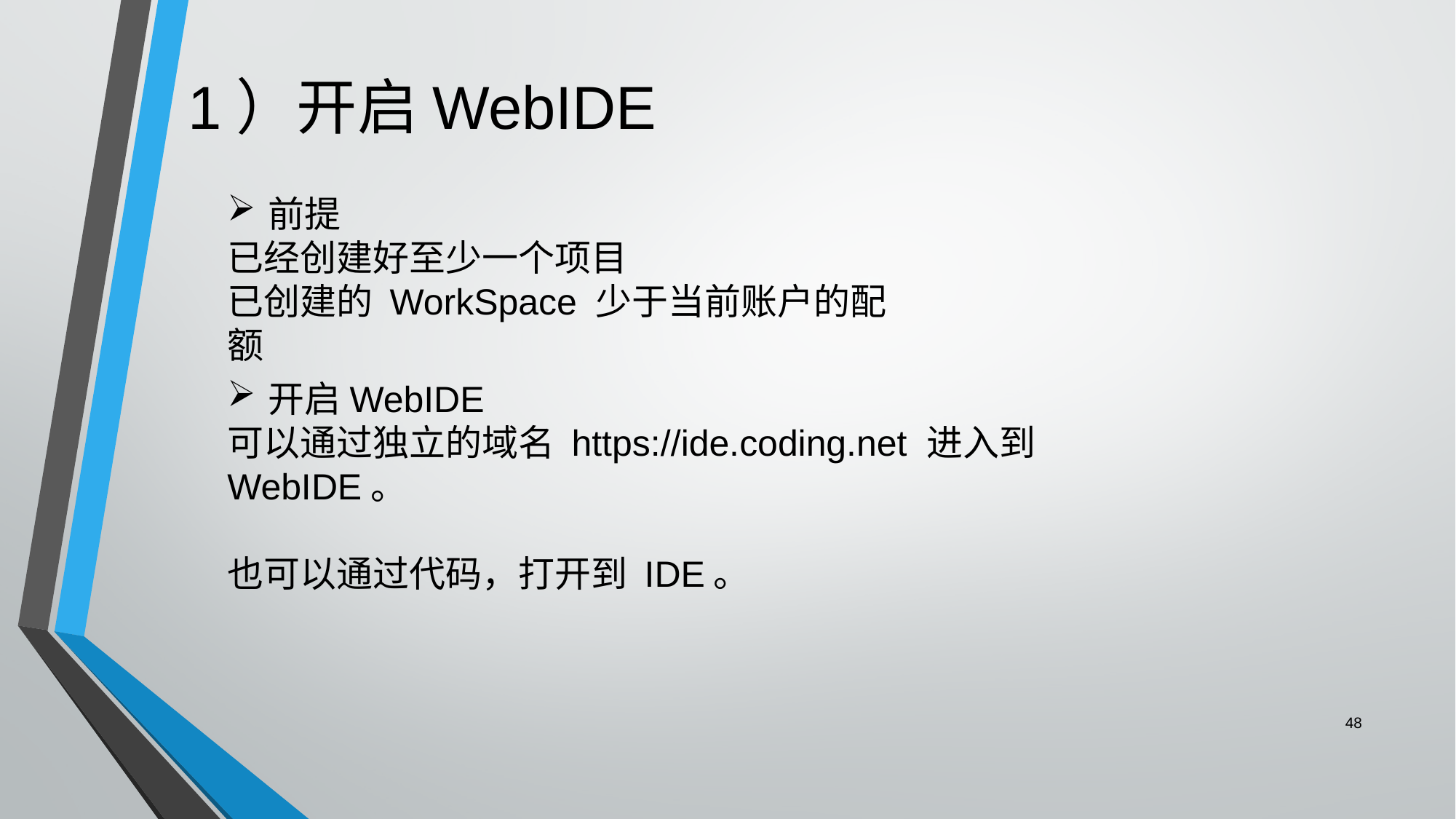

# 1）开启WebIDE
前提
已经创建好至少一个项目
已创建的 WorkSpace 少于当前账户的配额
开启WebIDE
可以通过独立的域名 https://ide.coding.net 进入到 WebIDE。

也可以通过代码，打开到 IDE。
48